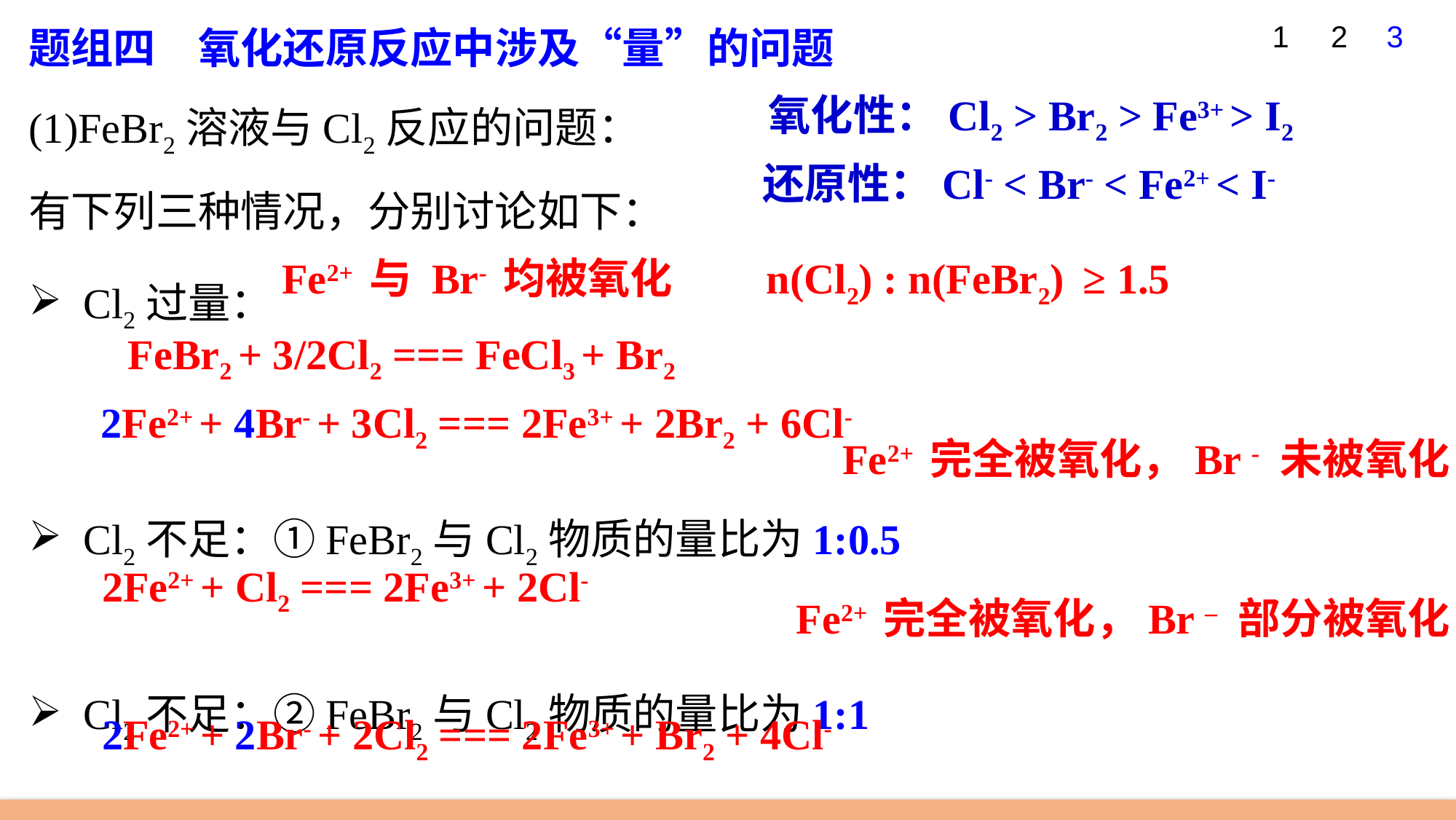

题组四　氧化还原反应中涉及“量”的问题
(1)FeBr2溶液与Cl2反应的问题：
有下列三种情况，分别讨论如下：
Cl2过量：

Cl2不足：①FeBr2与Cl2物质的量比为1:0.5

Cl2不足：②FeBr2与Cl2物质的量比为1:1

1
2
3
氧化性：Cl2 > Br2 > Fe3+ > I2
还原性：Cl- < Br- < Fe2+ < I-
Fe2+ 与 Br- 均被氧化
n(Cl2) : n(FeBr2)   ≥ 1.5
FeBr2 + 3/2Cl2 === FeCl3 + Br2
2Fe2+ + 4Br- + 3Cl2 === 2Fe3+ + 2Br2 + 6Cl-
Fe2+ 完全被氧化，Br - 未被氧化
2Fe2+ + Cl2 === 2Fe3+ + 2Cl-
Fe2+ 完全被氧化，Br – 部分被氧化
2Fe2+ + 2Br- + 2Cl2 === 2Fe3+ + Br2 + 4Cl-